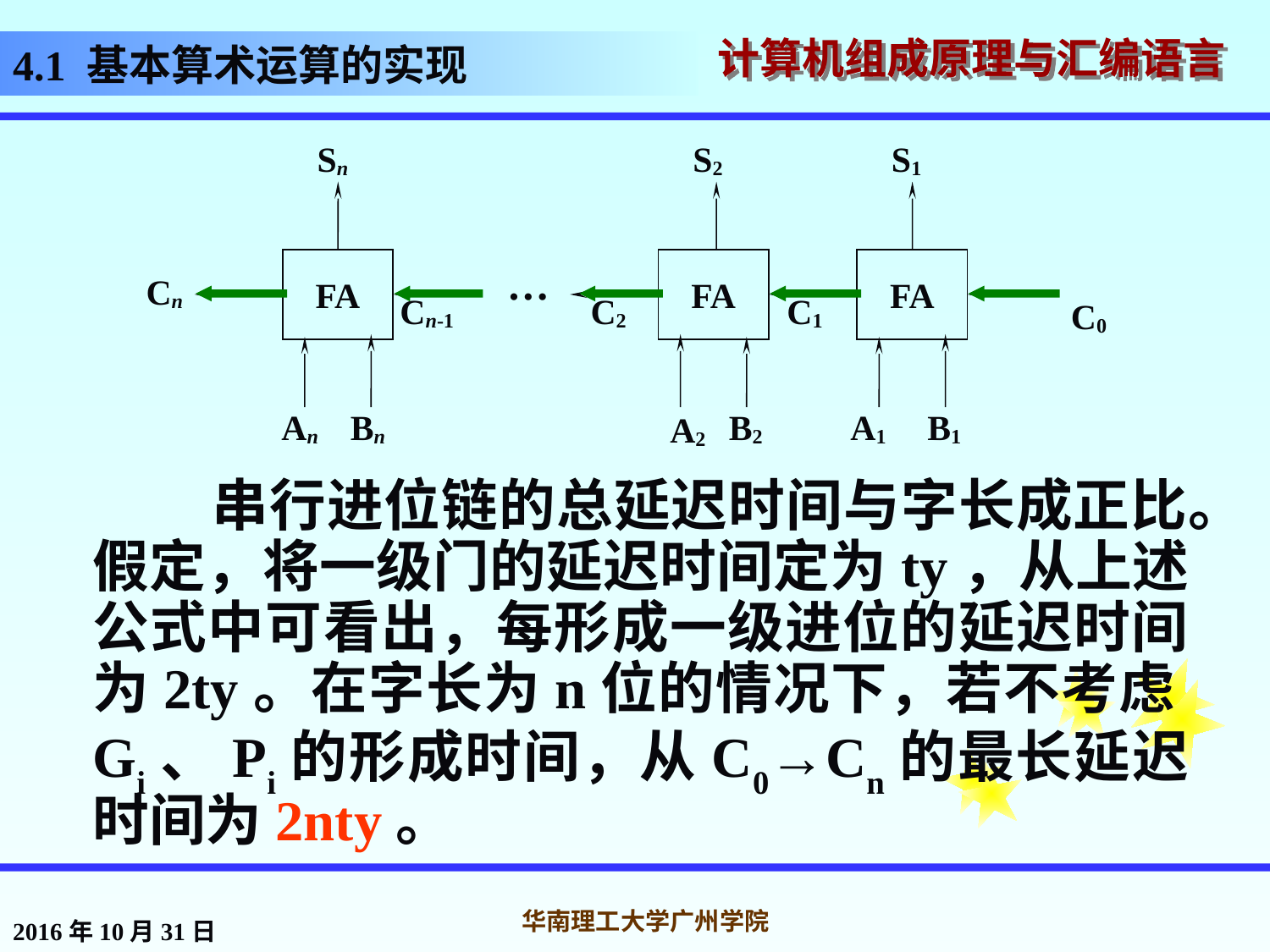

# 4.1 基本算术运算的实现
Sn
S2
S1

FA
FA
FA
…
Cn
Cn-1
C2
C1
C0

An
Bn
B2
A1
B1
A2

           串行进位链的总延迟时间与字长成正比。假定，将一级门的延迟时间定为ty，从上述公式中可看出，每形成一级进位的延迟时间为2ty。在字长为n位的情况下，若不考虑Gi、Pi的形成时间，从C0→Cn的最长延迟时间为2nty。
2016年10月31日
华南理工大学广州学院